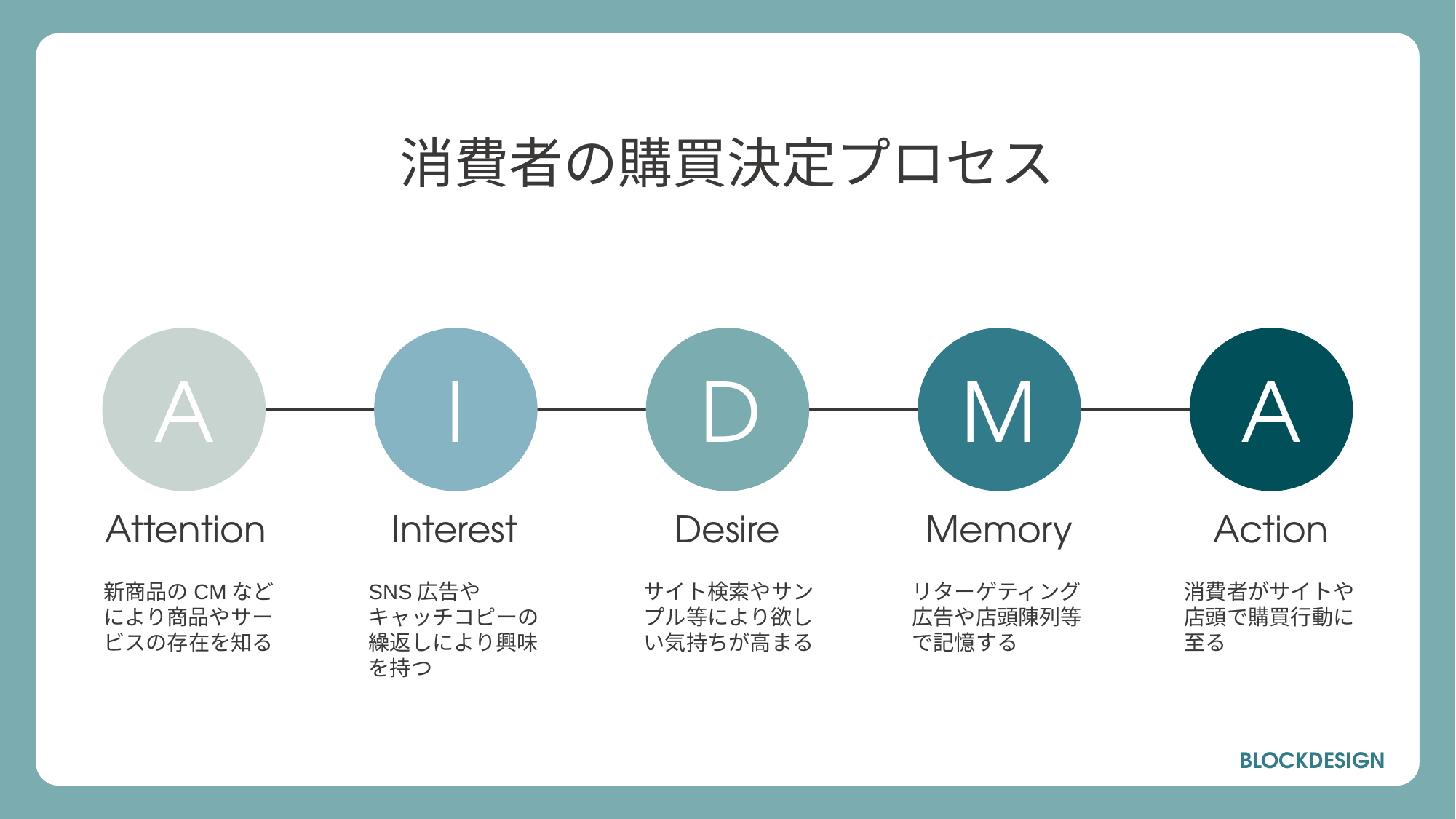

消費者の購買決定プロセス

A
I
D
M
A
Attention
Interest
Desire
Action
Memory
新商品のCMなどにより商品やサービスの存在を知る
SNS広告やキャッチコピーの繰返しにより興味を持つ
サイト検索やサンプル等により欲しい気持ちが高まる
リターゲティング広告や店頭陳列等で記憶する
消費者がサイトや店頭で購買行動に至る
BLOCKDESIGN